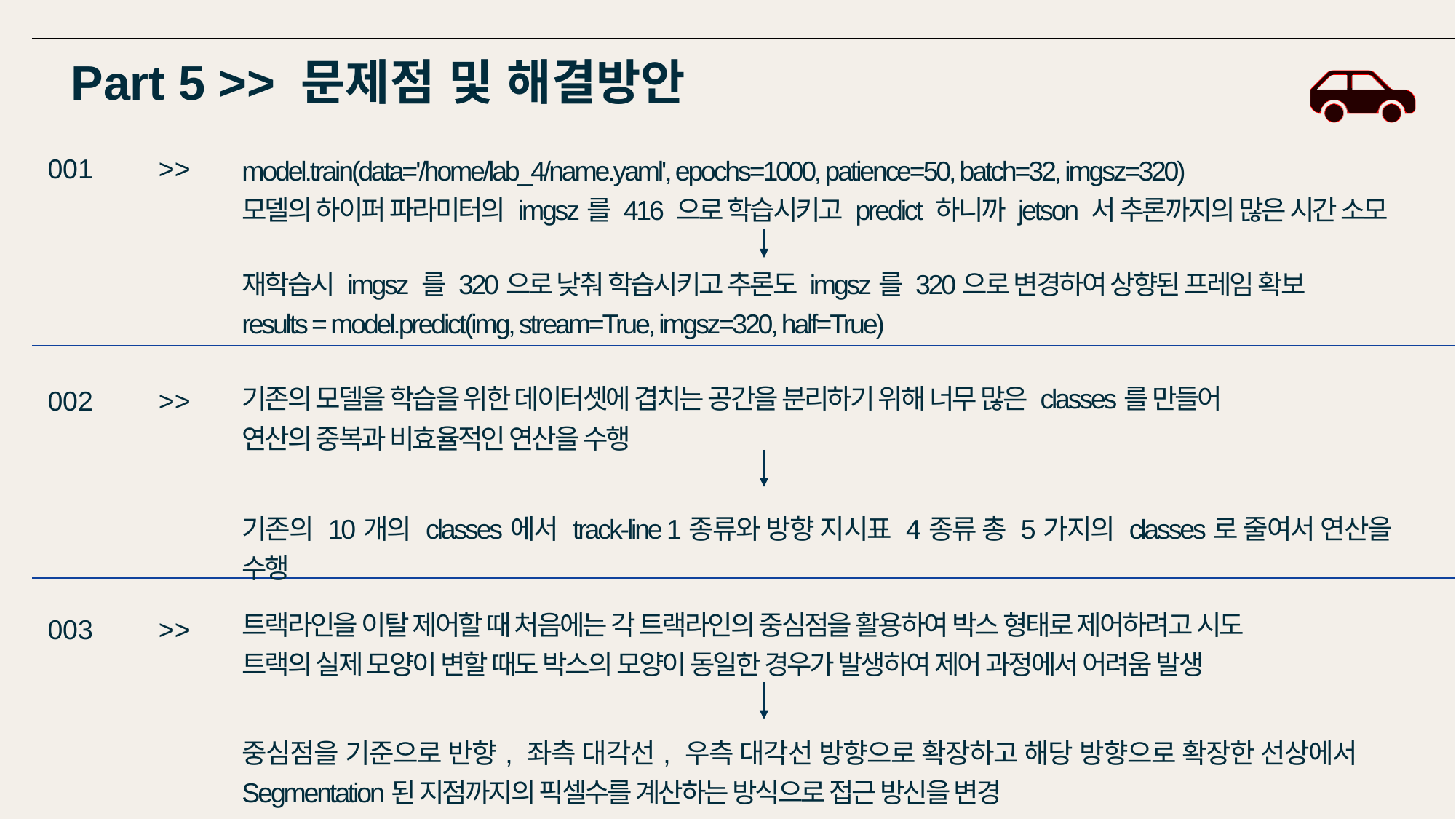

Part 5 >> 문제점 및 해결방안
model.train(data='/home/lab_4/name.yaml', epochs=1000, patience=50, batch=32, imgsz=320)
모델의 하이퍼 파라미터의 imgsz를 416 으로 학습시키고 predict 하니까 jetson 서 추론까지의 많은 시간 소모
001
>>
재학습시 imgsz 를 320으로 낮춰 학습시키고 추론도 imgsz를 320으로 변경하여 상향된 프레임 확보
results = model.predict(img, stream=True, imgsz=320, half=True)
기존의 모델을 학습을 위한 데이터셋에 겹치는 공간을 분리하기 위해 너무 많은 classes를 만들어
연산의 중복과 비효율적인 연산을 수행
002
>>
기존의 10개의 classes에서 track-line 1종류와 방향 지시표 4종류 총 5가지의 classes로 줄여서 연산을 수행
트랙라인을 이탈 제어할 때 처음에는 각 트랙라인의 중심점을 활용하여 박스 형태로 제어하려고 시도
트랙의 실제 모양이 변할 때도 박스의 모양이 동일한 경우가 발생하여 제어 과정에서 어려움 발생

003
>>
중심점을 기준으로 반향, 좌측 대각선, 우측 대각선 방향으로 확장하고 해당 방향으로 확장한 선상에서 Segmentation된 지점까지의 픽셀수를 계산하는 방식으로 접근 방신을 변경